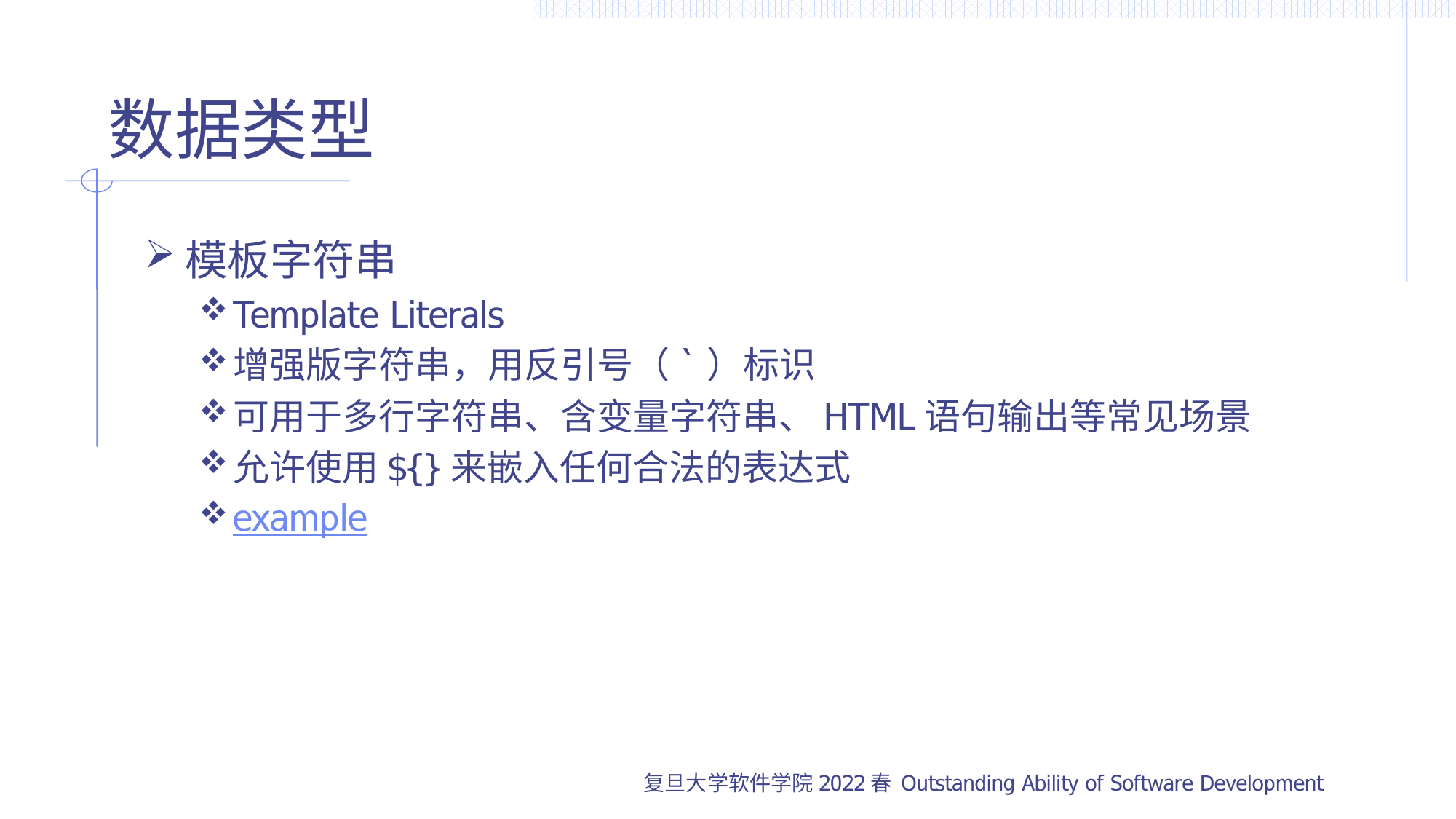

# 数据类型
模板字符串
Template Literals
增强版字符串，用反引号（`）标识
可用于多行字符串、含变量字符串、HTML语句输出等常见场景
允许使用${}来嵌入任何合法的表达式
example